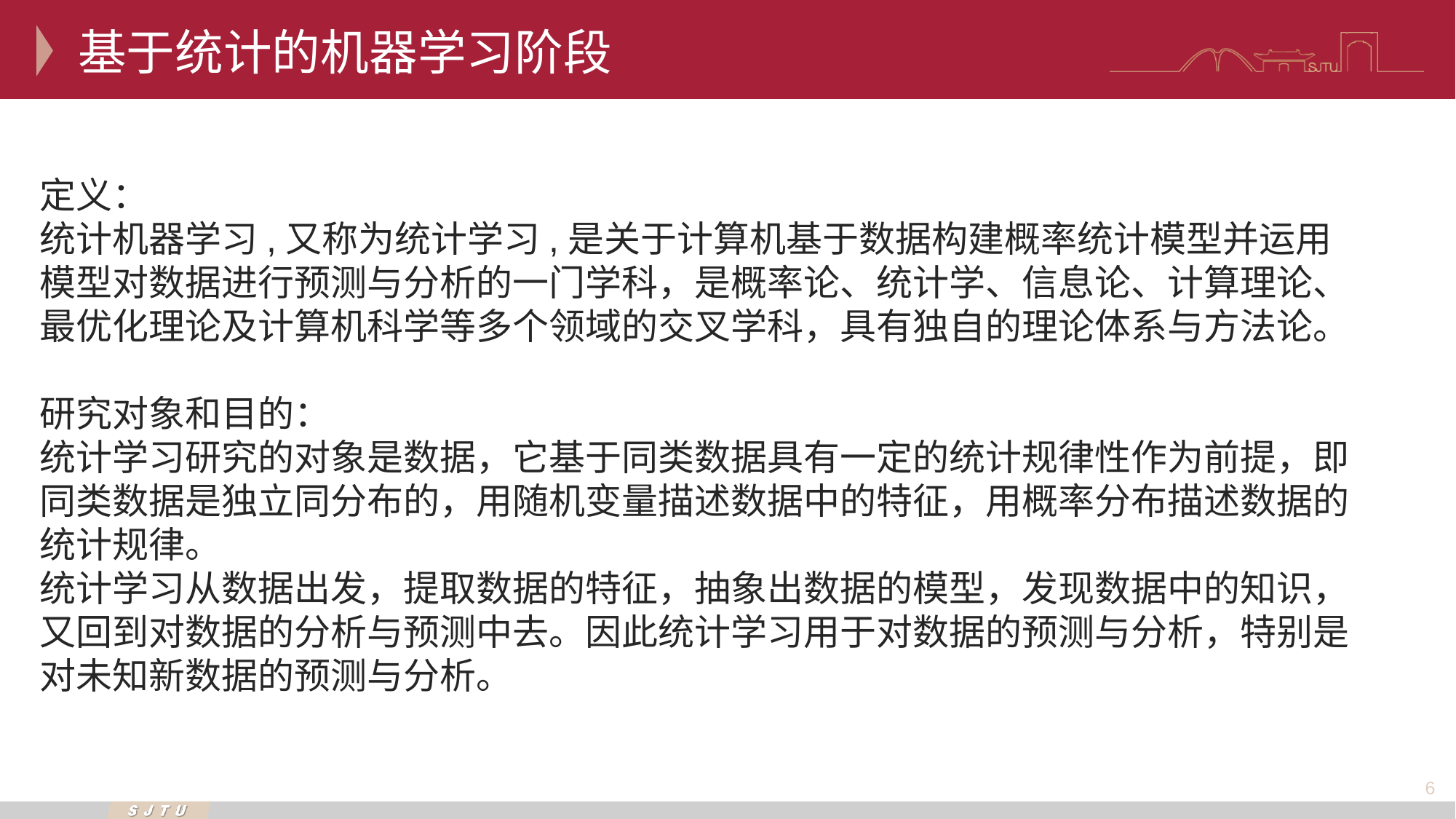

基于统计的机器学习阶段
定义：
统计机器学习,又称为统计学习,是关于计算机基于数据构建概率统计模型并运用模型对数据进行预测与分析的一门学科，是概率论、统计学、信息论、计算理论、最优化理论及计算机科学等多个领域的交叉学科，具有独自的理论体系与方法论。

研究对象和目的：
统计学习研究的对象是数据，它基于同类数据具有一定的统计规律性作为前提，即同类数据是独立同分布的，用随机变量描述数据中的特征，用概率分布描述数据的统计规律。
统计学习从数据出发，提取数据的特征，抽象出数据的模型，发现数据中的知识，又回到对数据的分析与预测中去。因此统计学习用于对数据的预测与分析，特别是对未知新数据的预测与分析。
6